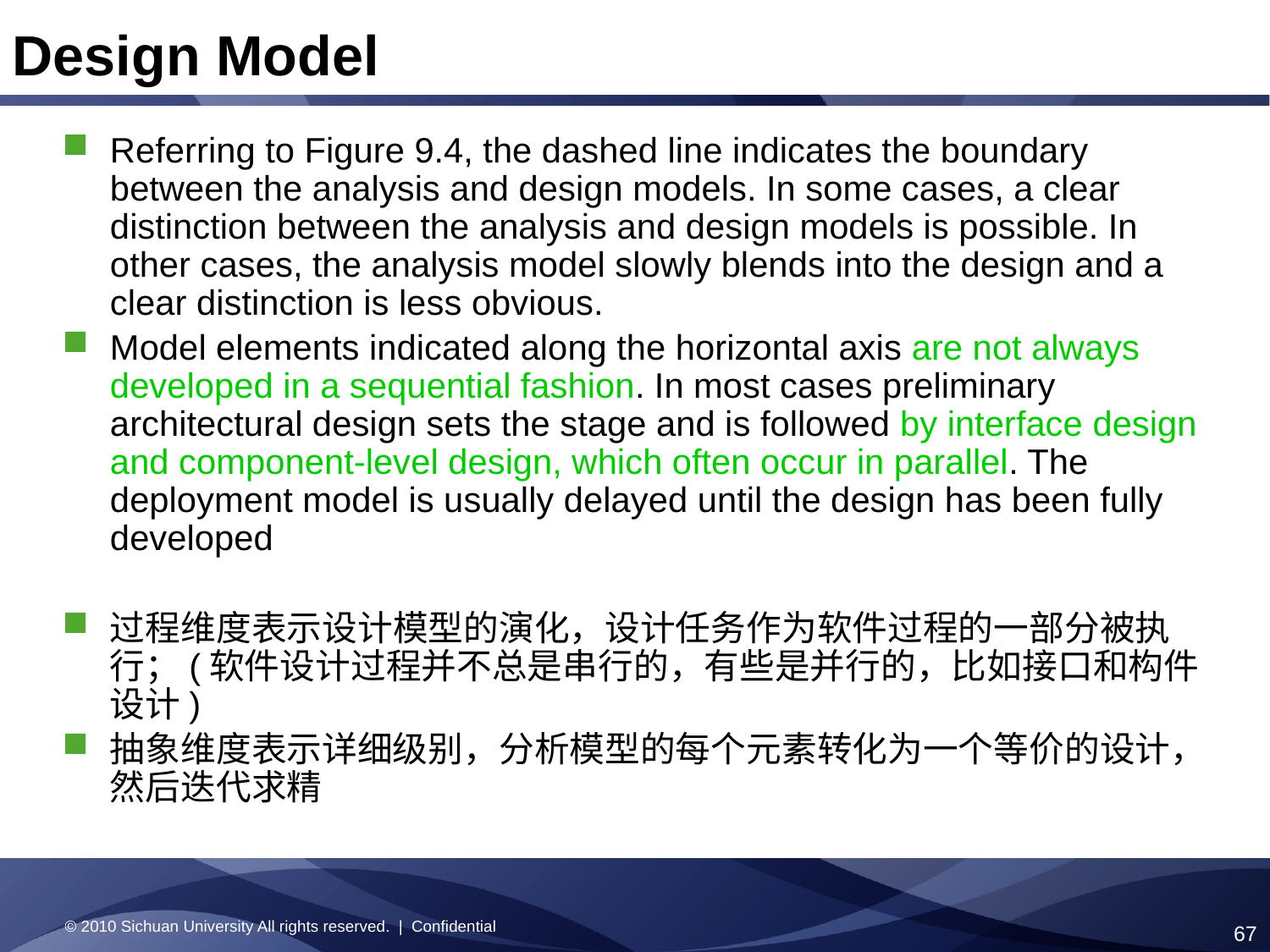

Design Model
Referring to Figure 9.4, the dashed line indicates the boundary between the analysis and design models. In some cases, a clear distinction between the analysis and design models is possible. In other cases, the analysis model slowly blends into the design and a clear distinction is less obvious.
Model elements indicated along the horizontal axis are not always developed in a sequential fashion. In most cases preliminary architectural design sets the stage and is followed by interface design and component-level design, which often occur in parallel. The deployment model is usually delayed until the design has been fully developed

过程维度表示设计模型的演化，设计任务作为软件过程的一部分被执行；(软件设计过程并不总是串行的，有些是并行的，比如接口和构件设计)
抽象维度表示详细级别，分析模型的每个元素转化为一个等价的设计，然后迭代求精
© 2010 Sichuan University All rights reserved.  |  Confidential
67